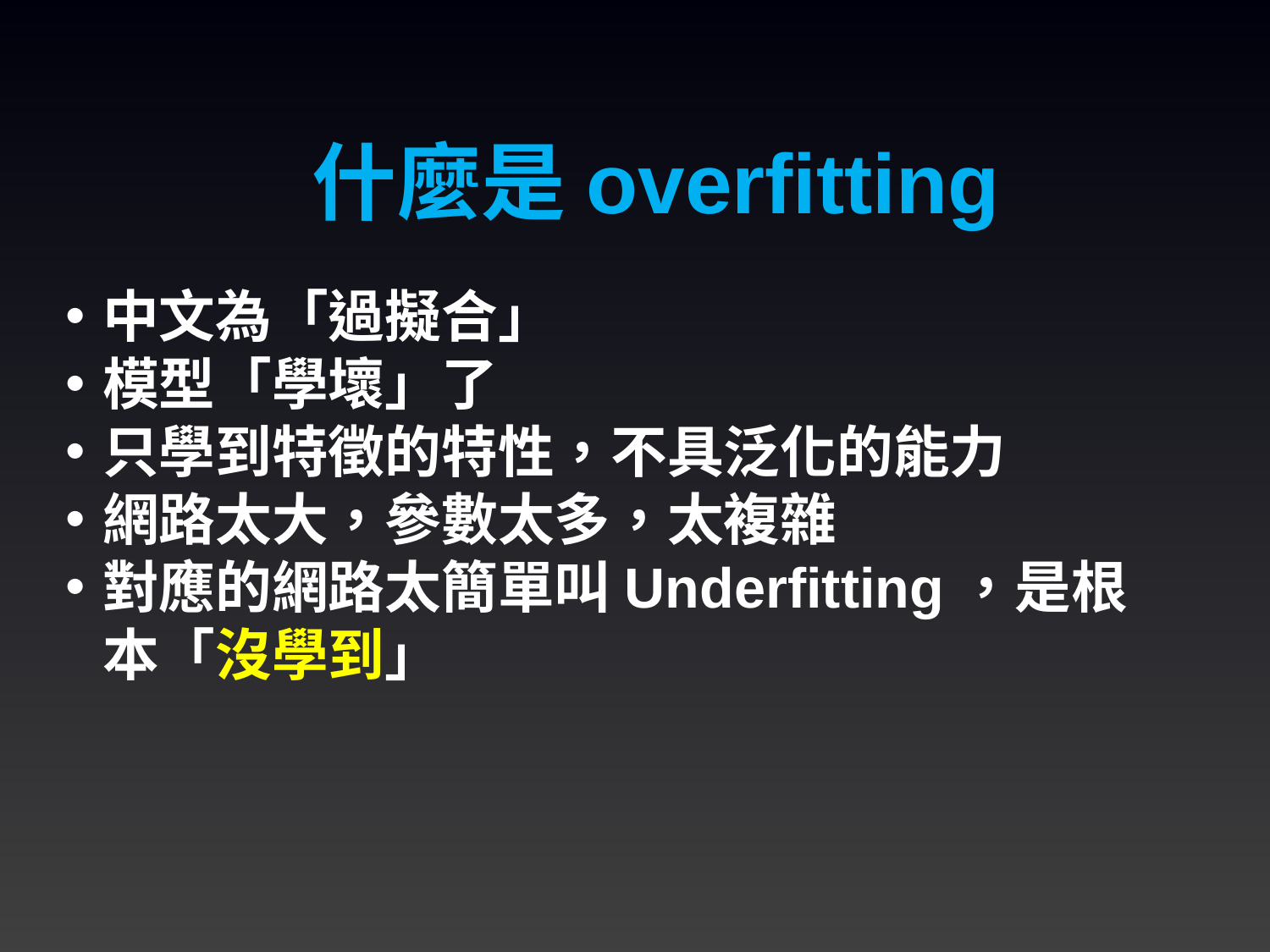

什麼是overfitting
中文為「過擬合」
模型「學壞」了
只學到特徵的特性，不具泛化的能力
網路太大，參數太多，太複雜
對應的網路太簡單叫Underfitting，是根本「沒學到」